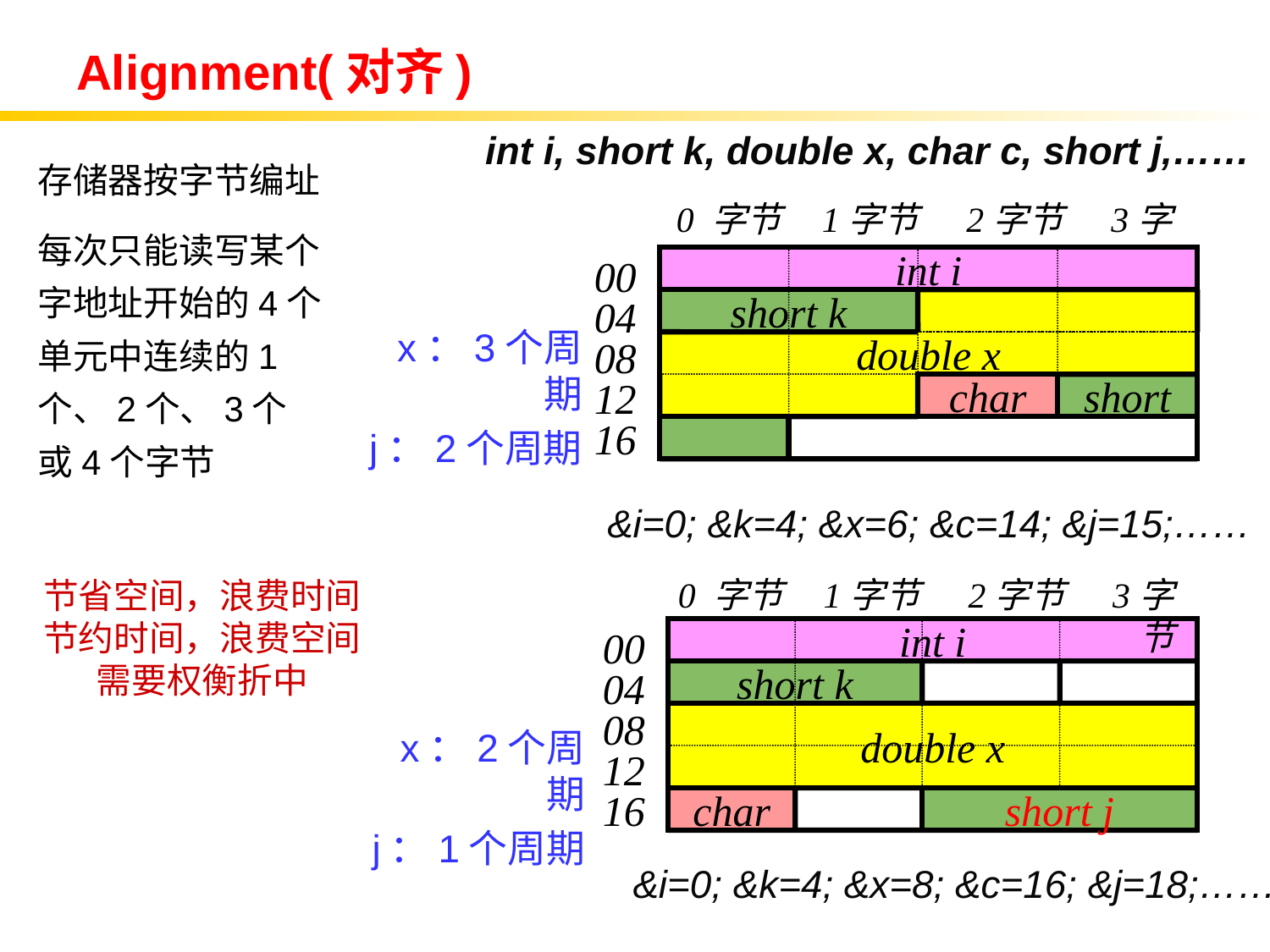

# Alignment(对齐)
 int i, short k, double x, char c, short j,……
存储器按字节编址
每次只能读写某个字地址开始的4个单元中连续的1个、2个、3个或4个字节
0 字节    1字节     2字节     3字节

int i

0004081216
short k

double x

char
short

x：3个周期
j：2个周期
  &i=0; &k=4; &x=6; &c=14; &j=15;……
0 字节    1字节     2字节     3字节

int i

0004081216

short k

double x

char
short j

节省空间，浪费时间节约时间，浪费空间需要权衡折中
x：2个周期
j：1个周期
 &i=0; &k=4; &x=8; &c=16; &j=18;……